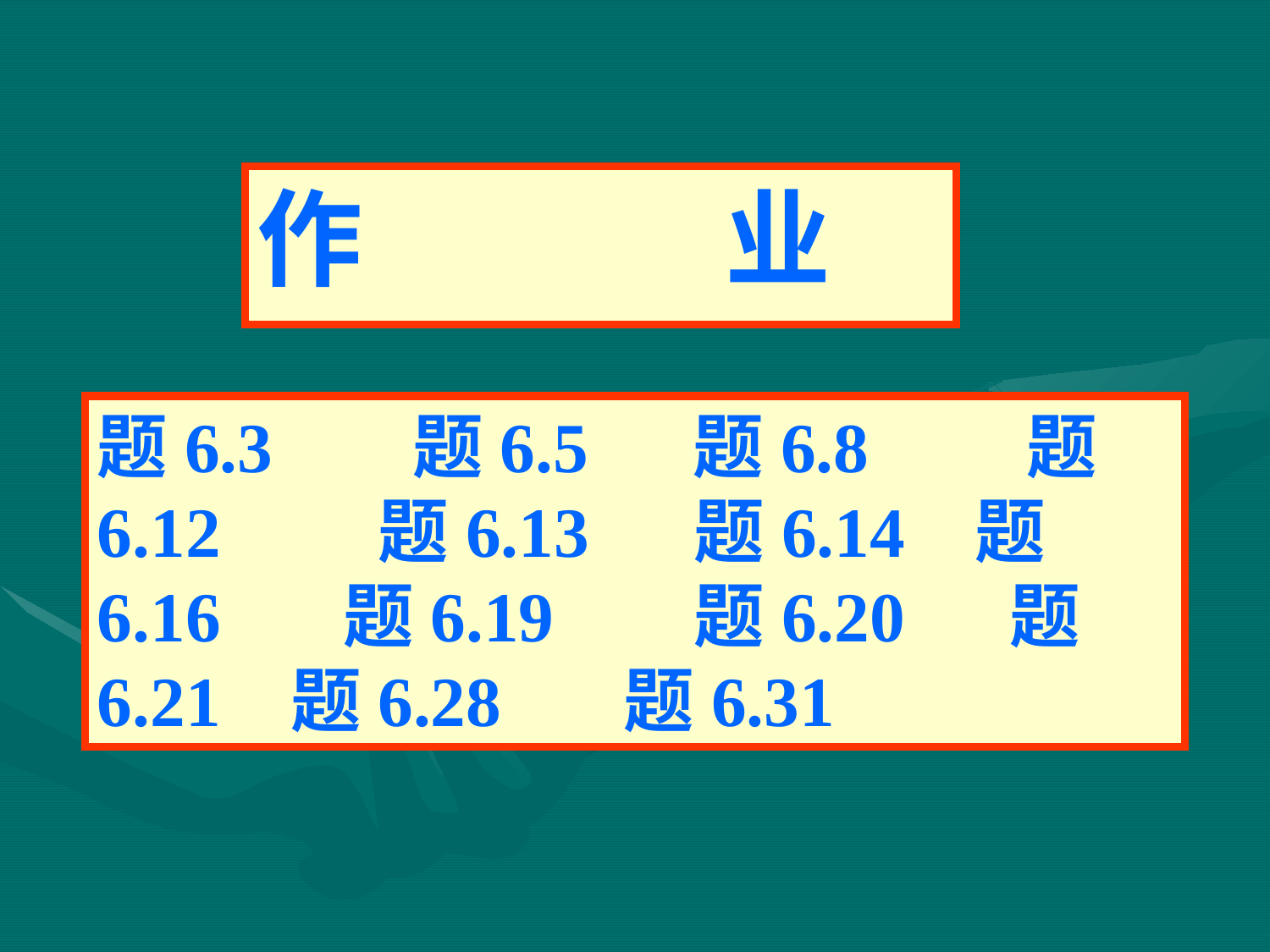

作               业
题6.3       题6.5     题6.8        题6.12        题6.13     题6.14   题6.16      题6.19       题6.20     题6.21   题6.28      题6.31